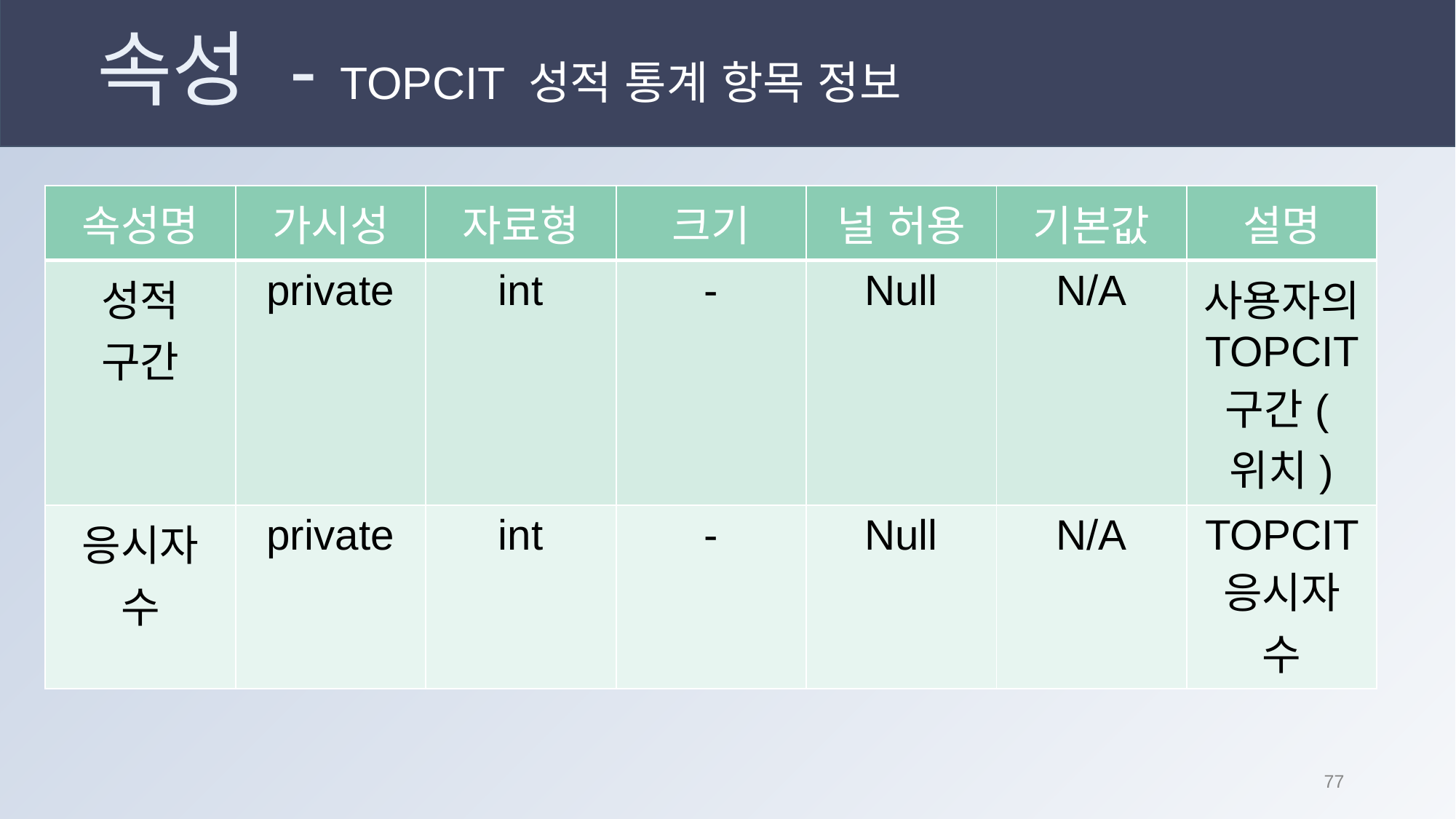

# 속성 - TOPCIT 성적 통계 항목 정보

| 속성명 | 가시성 | 자료형 | 크기 | 널 허용 | 기본값 | 설명 |
| --- | --- | --- | --- | --- | --- | --- |
| 성적 구간 | private | int | - | Null | N/A | 사용자의 TOPCIT 구간(위치) |
| 응시자 수 | private | int | - | Null | N/A | TOPCIT 응시자 수 |
77